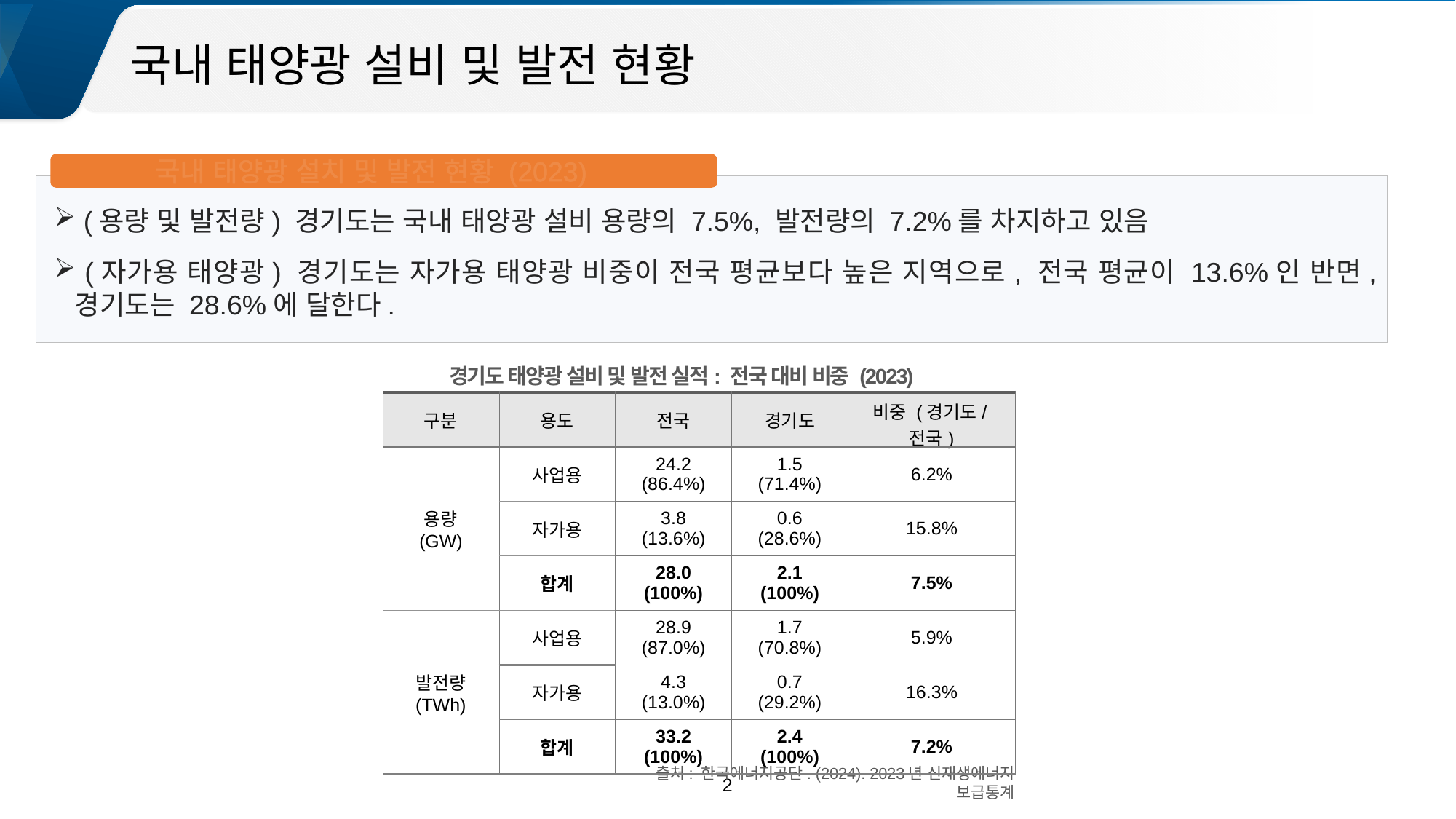

00
국내 태양광 설비 및 발전 현황
국내 태양광 설치 및 발전 현황 (2023)

 (용량 및 발전량) 경기도는 국내 태양광 설비 용량의 7.5%, 발전량의 7.2%를 차지하고 있음
 (자가용 태양광) 경기도는 자가용 태양광 비중이 전국 평균보다 높은 지역으로, 전국 평균이 13.6%인 반면, 경기도는 28.6%에 달한다.
경기도 태양광 설비 및 발전 실적: 전국 대비 비중 (2023)
| 구분 | 용도 | 전국 | 경기도 | 비중 (경기도/전국) |
| --- | --- | --- | --- | --- |
| 용량 (GW) | 사업용 | 24.2 (86.4%) | 1.5 (71.4%) | 6.2% |
|  | 자가용 | 3.8 (13.6%) | 0.6 (28.6%) | 15.8% |
|  | 합계 | 28.0 (100%) | 2.1 (100%) | 7.5% |
| 발전량 (TWh) | 사업용 | 28.9 (87.0%) | 1.7 (70.8%) | 5.9% |
|  | 자가용 | 4.3 (13.0%) | 0.7 (29.2%) | 16.3% |
|  | 합계 | 33.2 (100%) | 2.4 (100%) | 7.2% |
출처: 한국에너지공단. (2024). 2023년 신재생에너지 보급통계